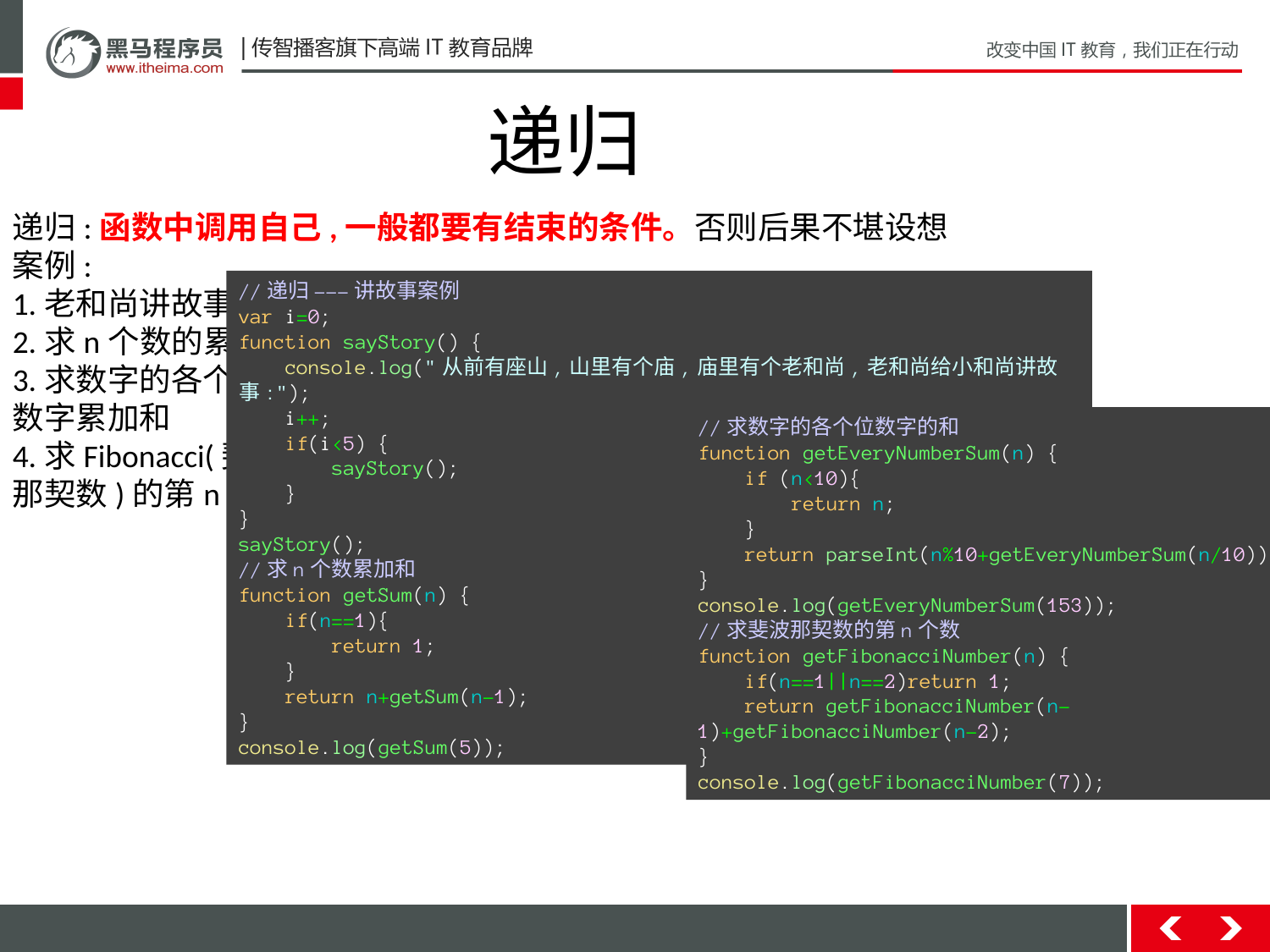

递归
递归:函数中调用自己,一般都要有结束的条件。否则后果不堪设想
案例:
1.老和尚讲故事
2.求n个数的累加和
3.求数字的各个位的
数字累加和
4.求Fibonacci(斐波
那契数)的第n个数
//递归---讲故事案例
var i=0;
function sayStory() {
    console.log("从前有座山,山里有个庙,庙里有个老和尚,老和尚给小和尚讲故事:");
    i++;
    if(i<5) {
        sayStory();
    }
}
sayStory();
//求n个数累加和
function getSum(n) {
    if(n==1){
        return 1;
    }
    return n+getSum(n-1);
}
console.log(getSum(5));
//求数字的各个位数字的和
function getEveryNumberSum(n) {
    if (n<10){
        return n;
    }
    return parseInt(n%10+getEveryNumberSum(n/10));
}
console.log(getEveryNumberSum(153));
//求斐波那契数的第n个数
function getFibonacciNumber(n) {
    if(n==1||n==2)return 1;
    return getFibonacciNumber(n-1)+getFibonacciNumber(n-2);
}
console.log(getFibonacciNumber(7));